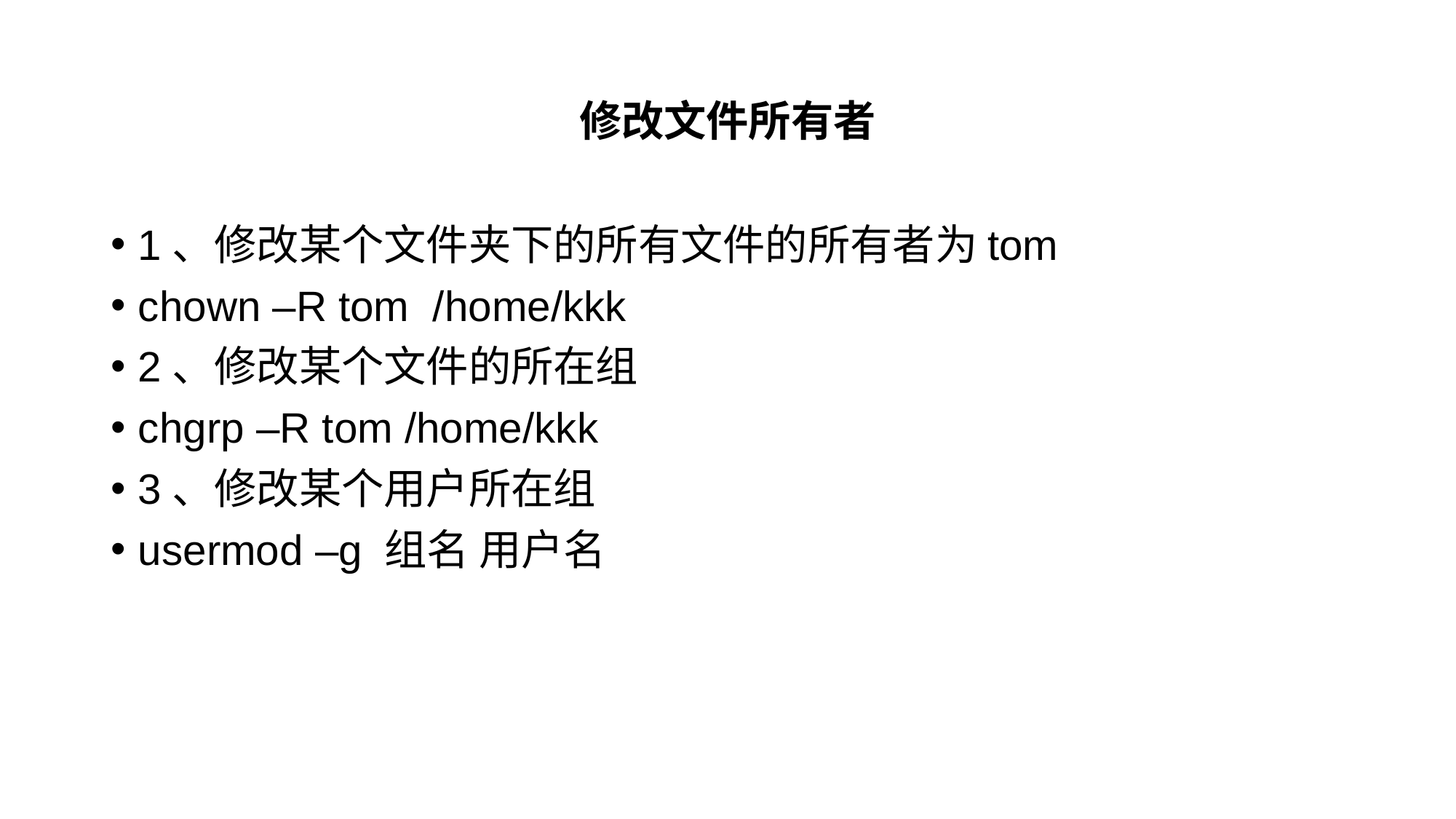

# 修改文件所有者
1、修改某个文件夹下的所有文件的所有者为tom
chown –R tom  /home/kkk
2、修改某个文件的所在组
chgrp –R tom /home/kkk
3、修改某个用户所在组
usermod –g 组名 用户名